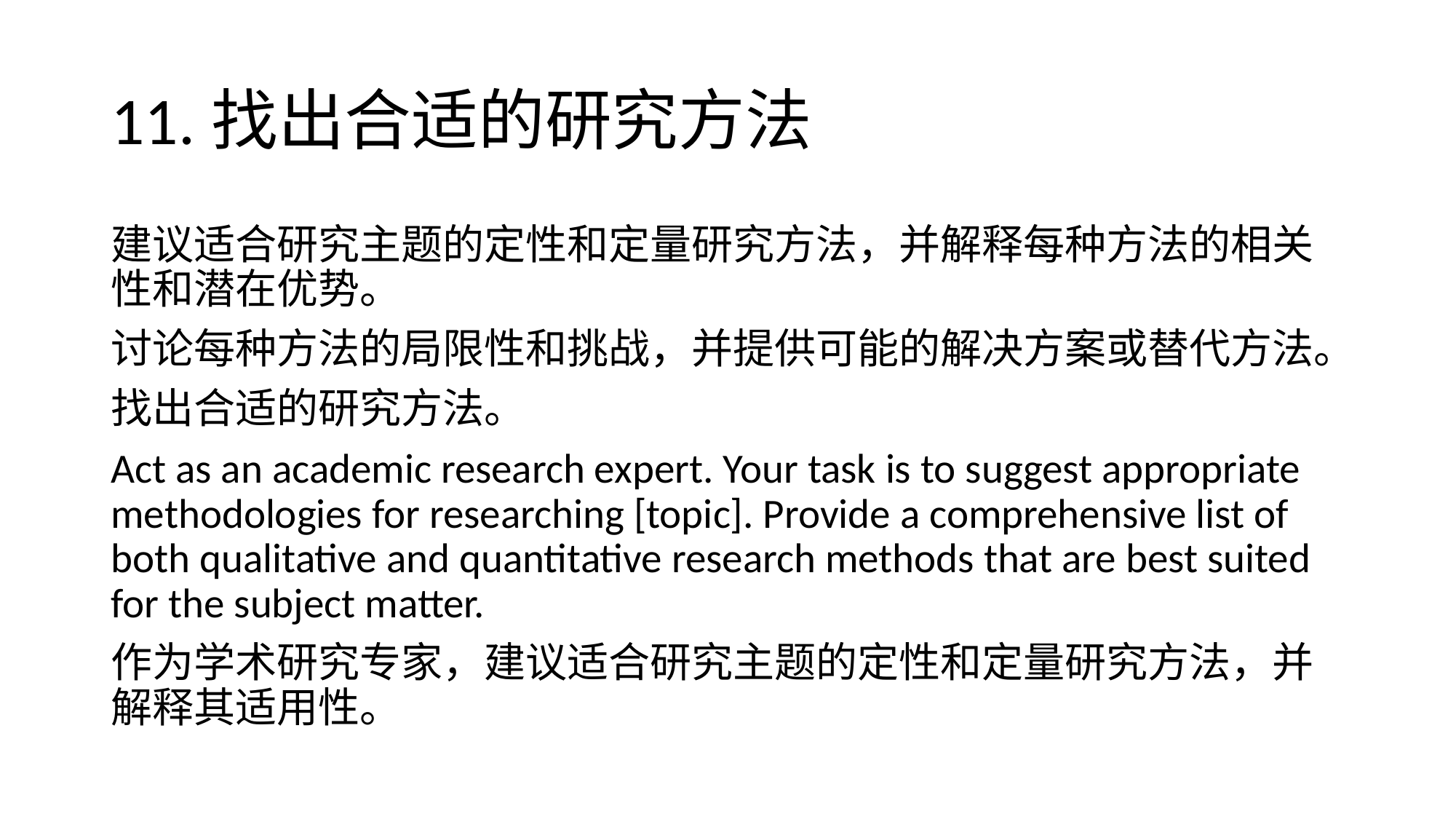

# 11.找出合适的研究方法
建议适合研究主题的定性和定量研究方法，并解释每种方法的相关性和潜在优势。
讨论每种方法的局限性和挑战，并提供可能的解决方案或替代方法。
找出合适的研究方法。
Act as an academic research expert. Your task is to suggest appropriate methodologies for researching [topic]. Provide a comprehensive list of both qualitative and quantitative research methods that are best suited for the subject matter.
作为学术研究专家，建议适合研究主题的定性和定量研究方法，并解释其适用性。